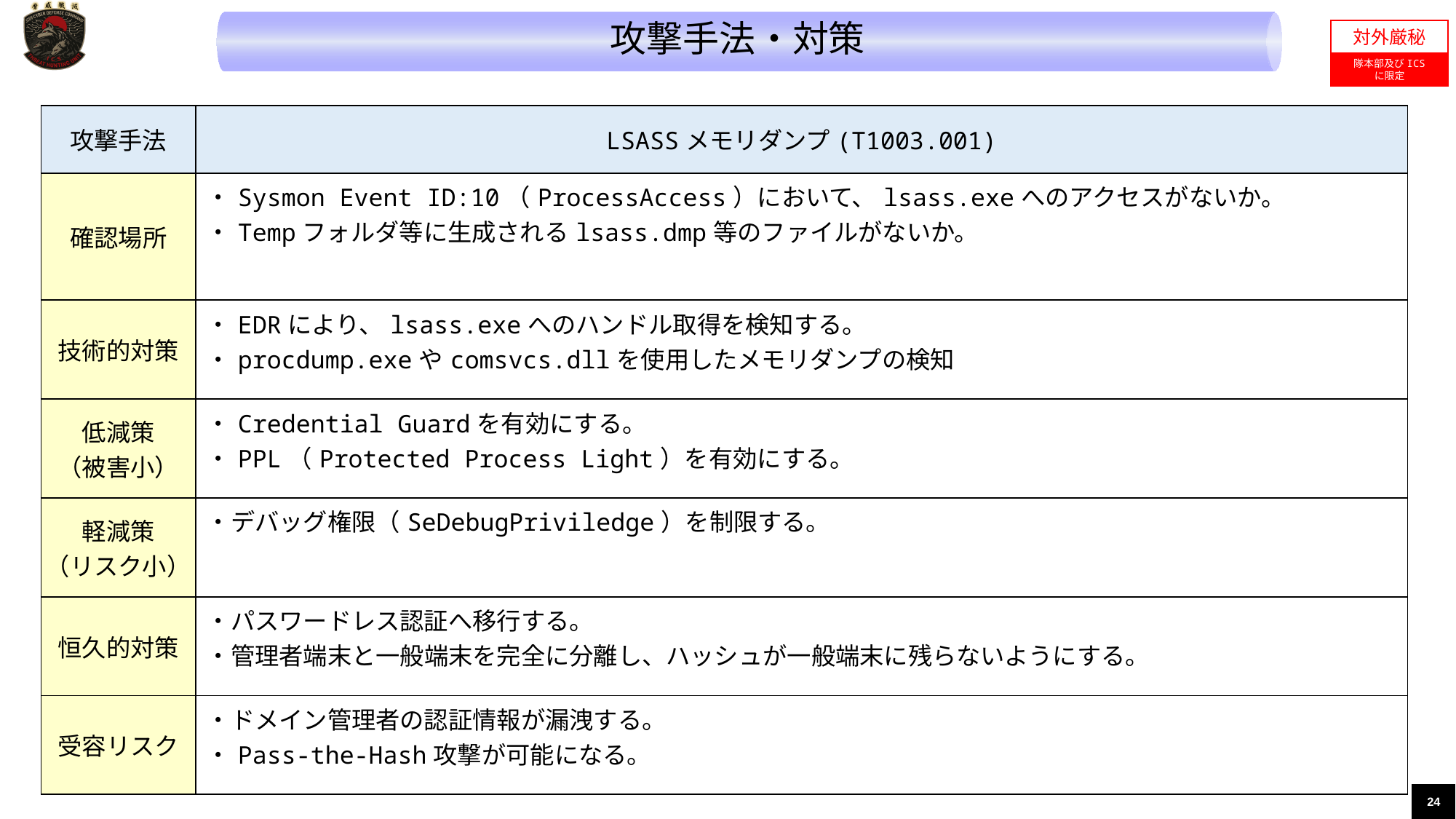

攻撃手法・対策
対外厳秘
隊本部及びICS
に限定
| 攻撃手法 | LSASSメモリダンプ(T1003.001) |
| --- | --- |
| 確認場所 | ・Sysmon Event ID:10（ProcessAccess）において、lsass.exeへのアクセスがないか。 ・Tempフォルダ等に生成されるlsass.dmp等のファイルがないか。 |
| 技術的対策 | ・EDRにより、lsass.exeへのハンドル取得を検知する。 ・procdump.exeやcomsvcs.dllを使用したメモリダンプの検知 |
| 低減策 （被害小） | ・Credential Guardを有効にする。 ・PPL（Protected Process Light）を有効にする。 |
| 軽減策 （リスク小） | ・デバッグ権限（SeDebugPriviledge）を制限する。 |
| 恒久的対策 | ・パスワードレス認証へ移行する。 ・管理者端末と一般端末を完全に分離し、ハッシュが一般端末に残らないようにする。 |
| 受容リスク | ・ドメイン管理者の認証情報が漏洩する。 ・Pass-the-Hash攻撃が可能になる。 |